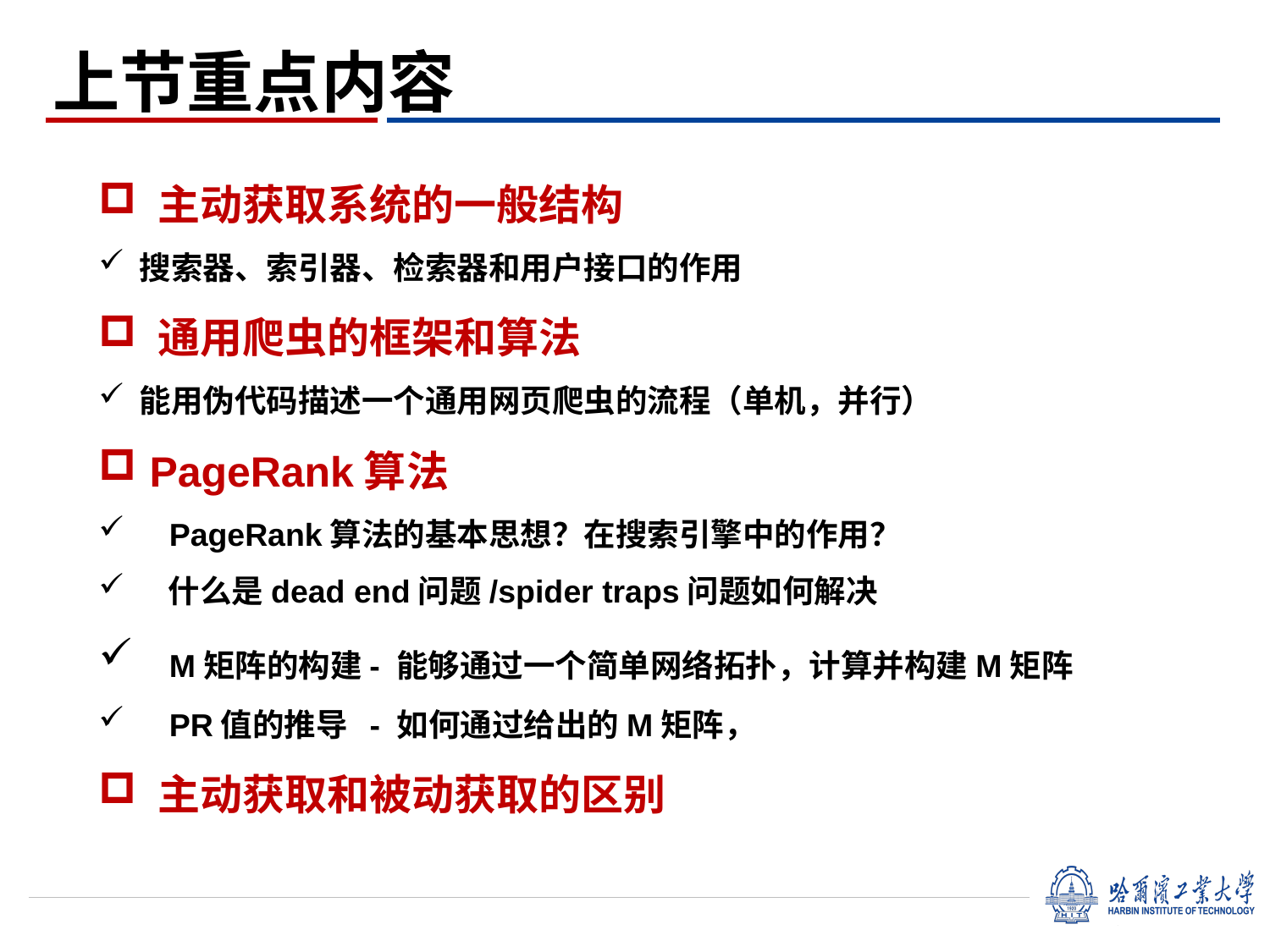

上节重点内容
 主动获取系统的一般结构
 搜索器、索引器、检索器和用户接口的作用
 通用爬虫的框架和算法
 能用伪代码描述一个通用网页爬虫的流程（单机，并行）
 PageRank算法
     PageRank算法的基本思想？在搜索引擎中的作用？
     什么是dead end问题/spider traps问题如何解决
   M矩阵的构建- 能够通过一个简单网络拓扑，计算并构建M矩阵
     PR值的推导  - 如何通过给出的M矩阵，
 主动获取和被动获取的区别